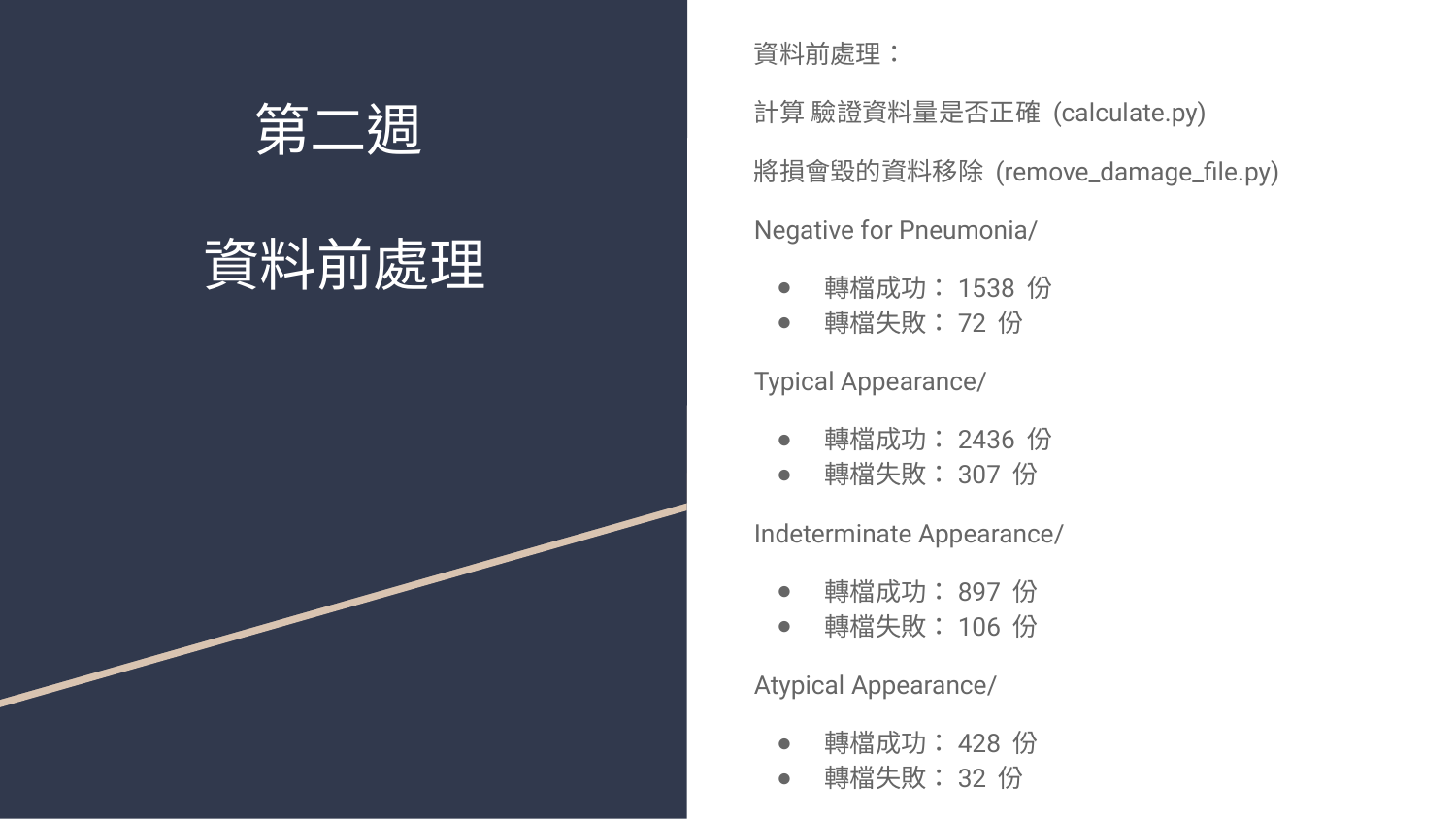

資料前處理：
計算 驗證資料量是否正確 (calculate.py)
將損會毀的資料移除 (remove_damage_file.py)
Negative for Pneumonia/
轉檔成功：1538 份
轉檔失敗：72 份
Typical Appearance/
轉檔成功：2436 份
轉檔失敗：307 份
Indeterminate Appearance/
轉檔成功：897 份
轉檔失敗：106 份
Atypical Appearance/
轉檔成功：428 份
轉檔失敗：32 份
# 第二週

資料前處理